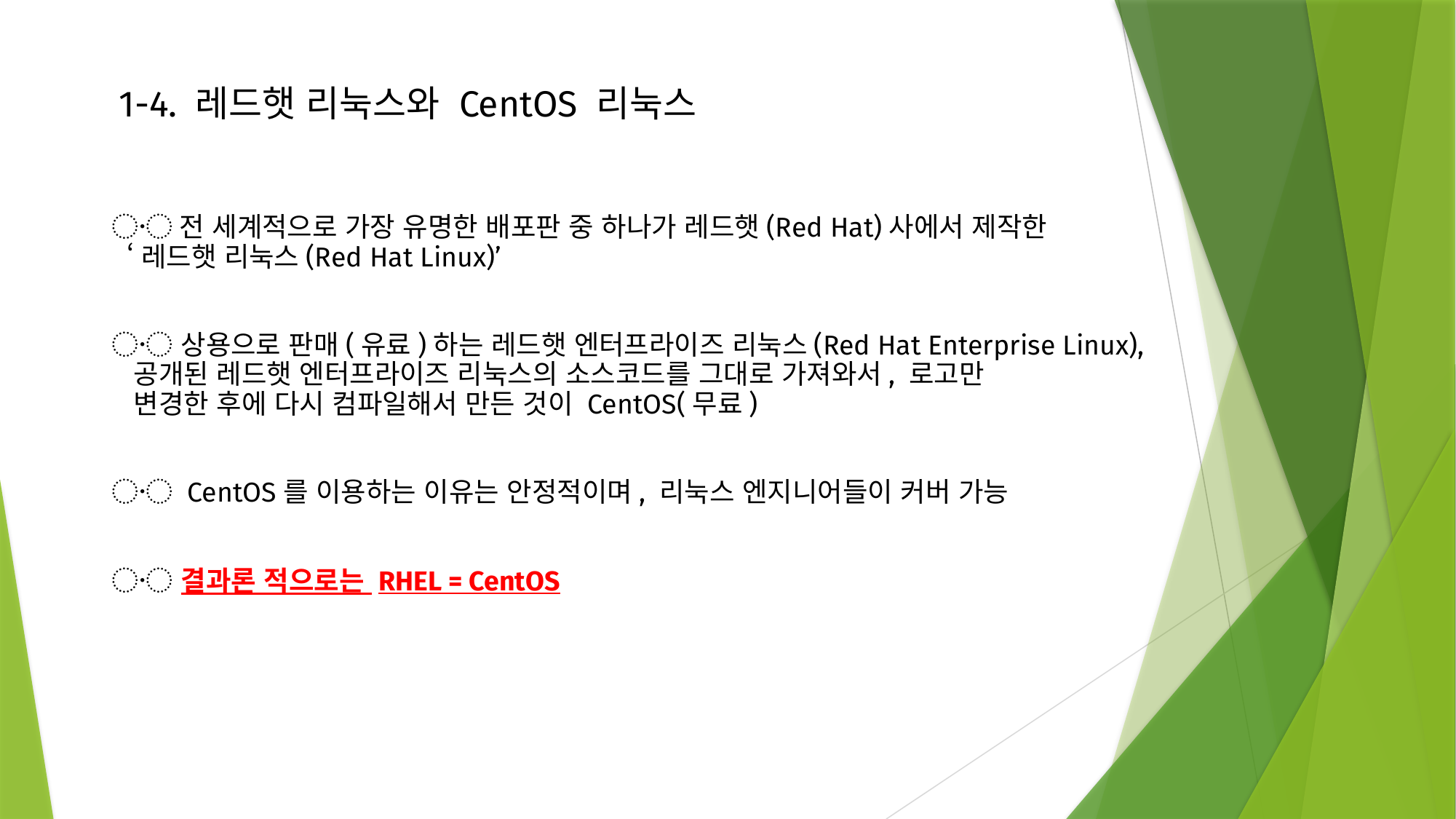

1-4. 레드햇 리눅스와 CentOS 리눅스
〮 전 세계적으로 가장 유명한 배포판 중 하나가 레드햇(Red Hat)사에서 제작한
  ‘레드햇 리눅스(Red Hat Linux)’

〮 상용으로 판매(유료)하는 레드햇 엔터프라이즈 리눅스(Red Hat Enterprise Linux),
  공개된 레드햇 엔터프라이즈 리눅스의 소스코드를 그대로 가져와서, 로고만
  변경한 후에 다시 컴파일해서 만든 것이 CentOS(무료)

〮 CentOS를 이용하는 이유는 안정적이며, 리눅스 엔지니어들이 커버 가능

〮 결과론 적으로는 RHEL = CentOS